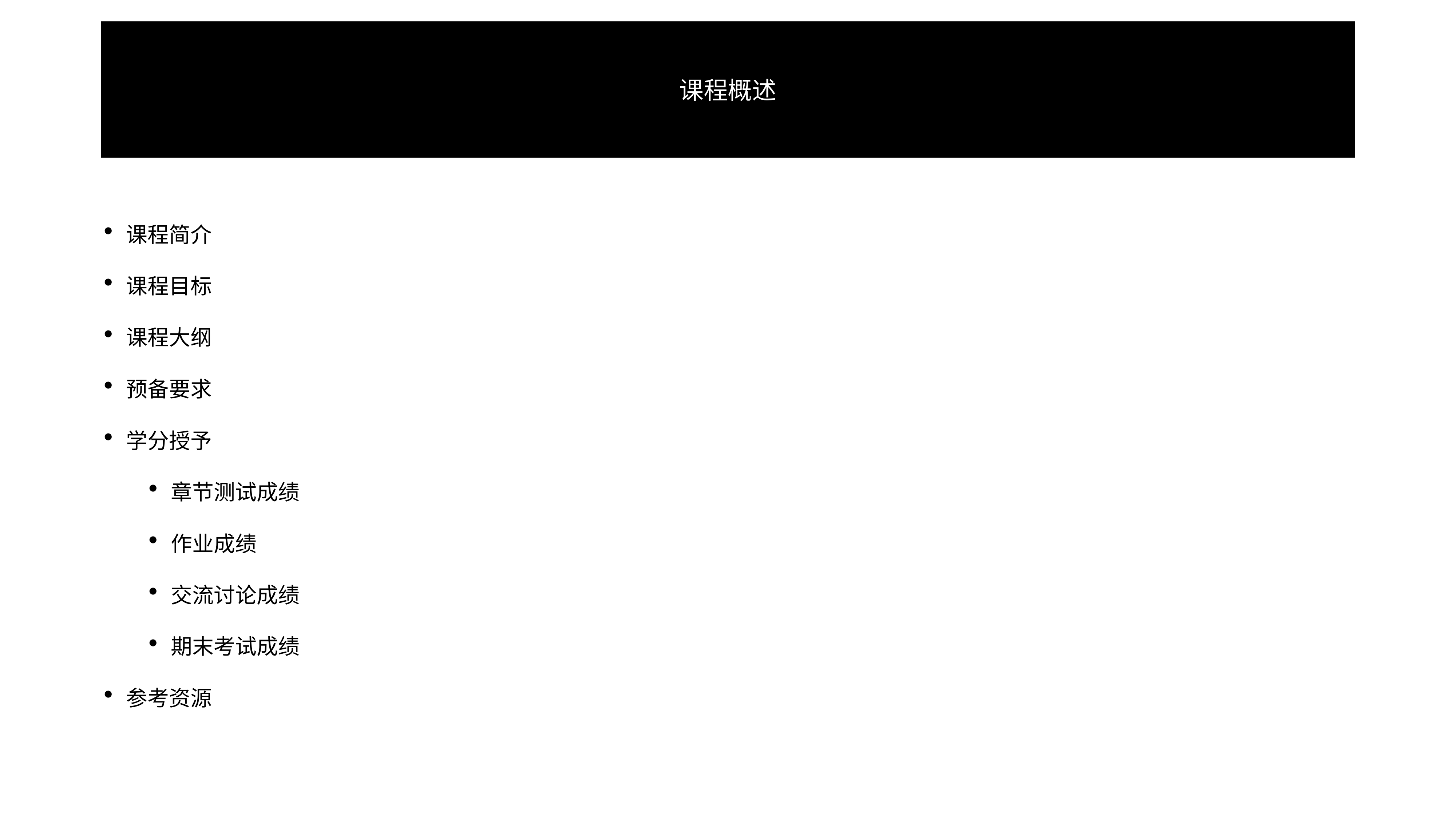

# 课程概述
课程简介
课程目标
课程大纲
预备要求
学分授予
章节测试成绩
作业成绩
交流讨论成绩
期末考试成绩
参考资源